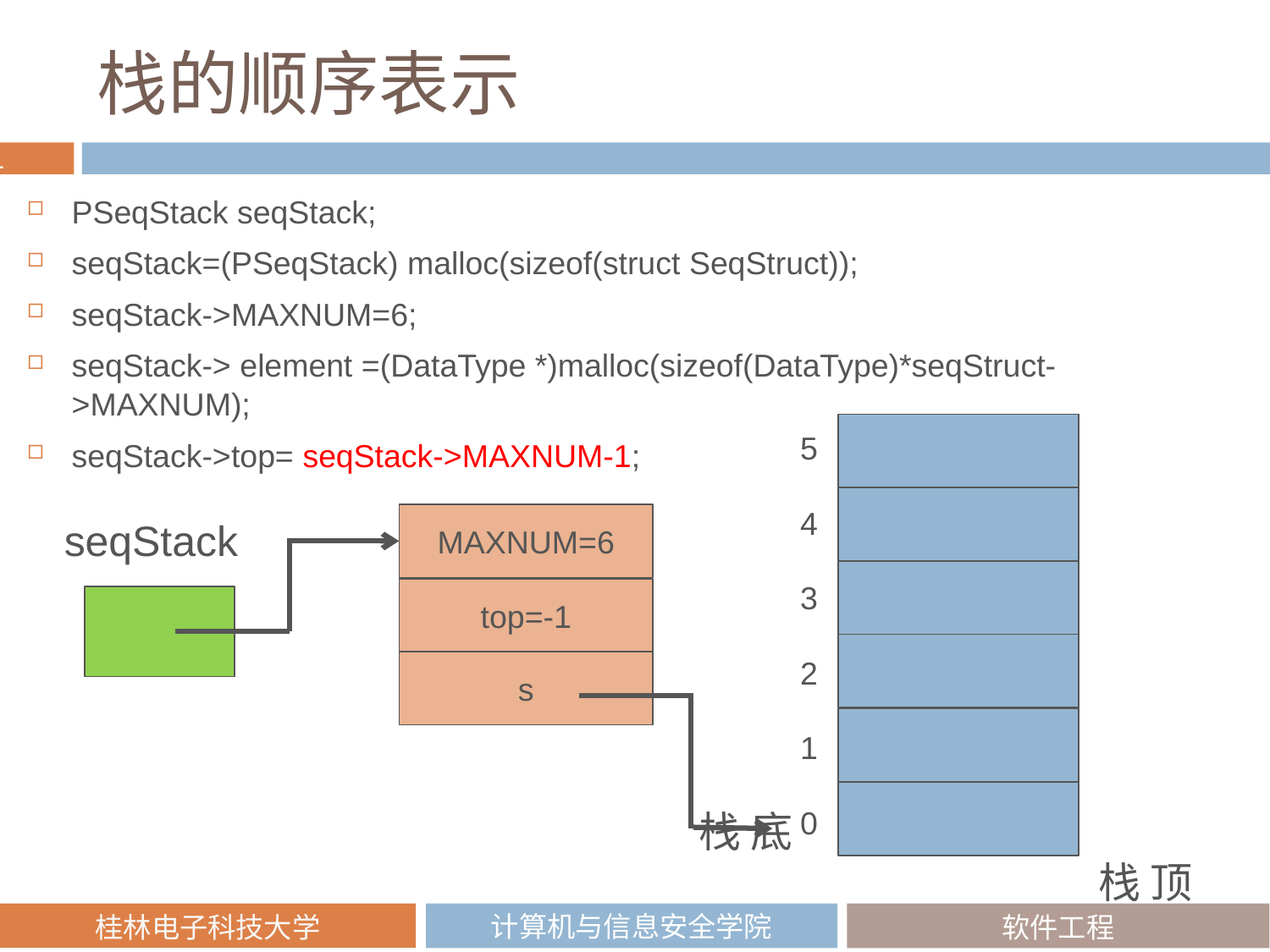

# 栈的顺序表示
PSeqStack seqStack;
seqStack=(PSeqStack) malloc(sizeof(struct SeqStruct));
seqStack->MAXNUM=6;
seqStack-> element =(DataType *)malloc(sizeof(DataType)*seqStruct->MAXNUM);
seqStack->top= seqStack->MAXNUM-1;

5

4
MAXNUM=6
seqStack

3
top=-1

2
s

1

栈 底
0
栈 顶